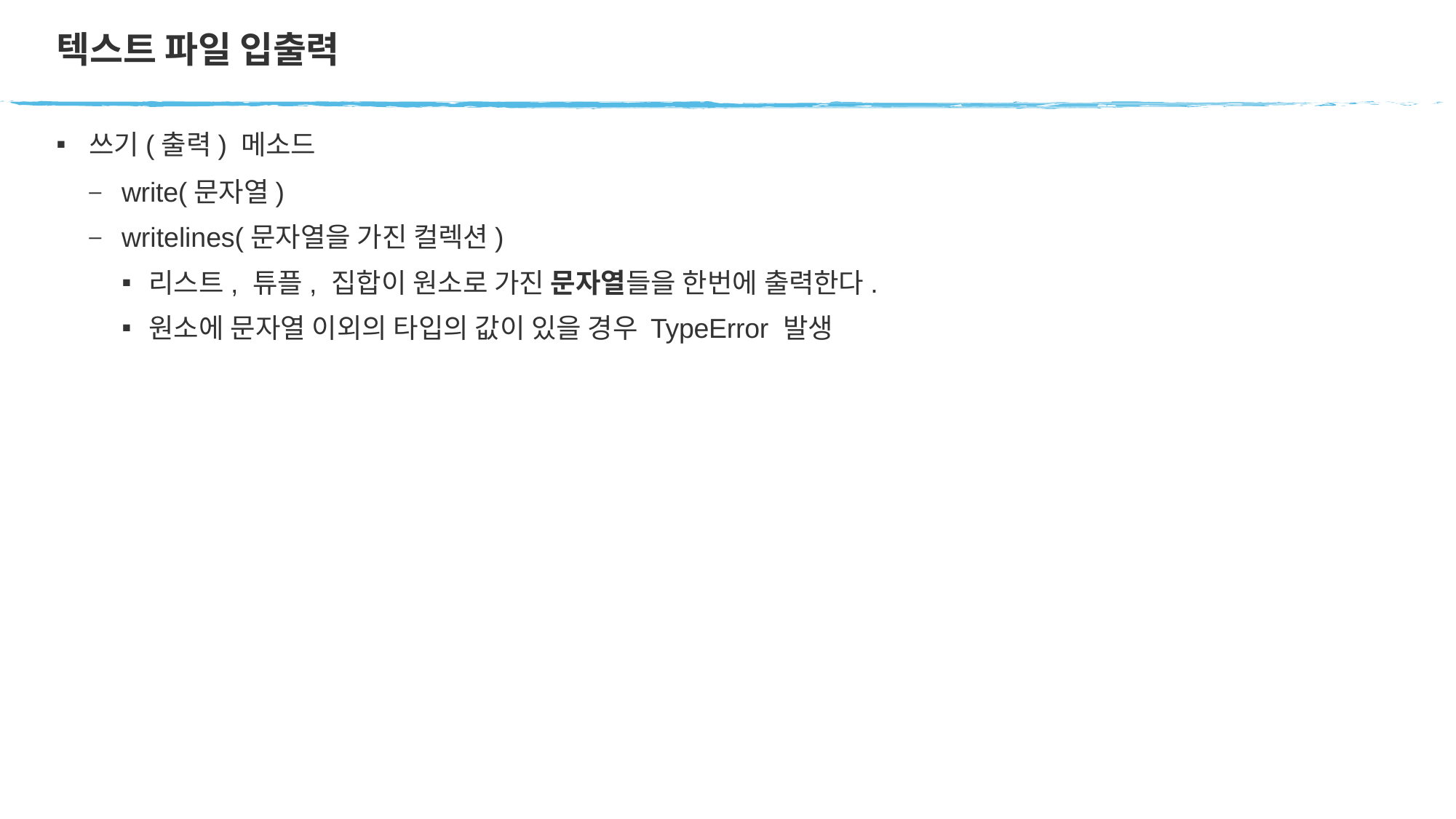

# 텍스트 파일 입출력
쓰기(출력) 메소드
write(문자열)
writelines(문자열을 가진 컬렉션)
리스트, 튜플, 집합이 원소로 가진 문자열들을 한번에 출력한다.
원소에 문자열 이외의 타입의 값이 있을 경우 TypeError 발생